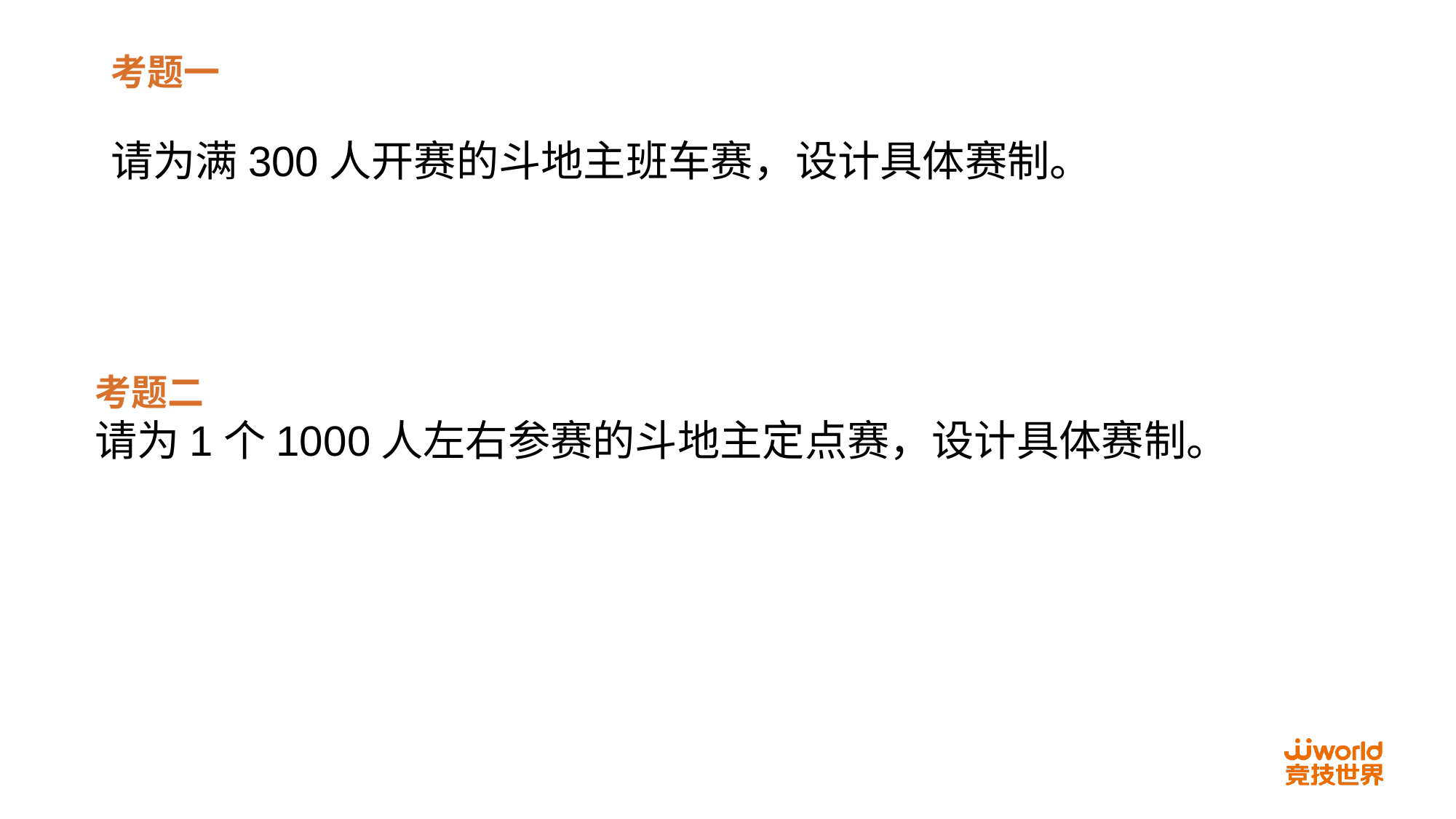

# 考题一
请为满300人开赛的斗地主班车赛，设计具体赛制。
考题二
请为1个1000人左右参赛的斗地主定点赛，设计具体赛制。